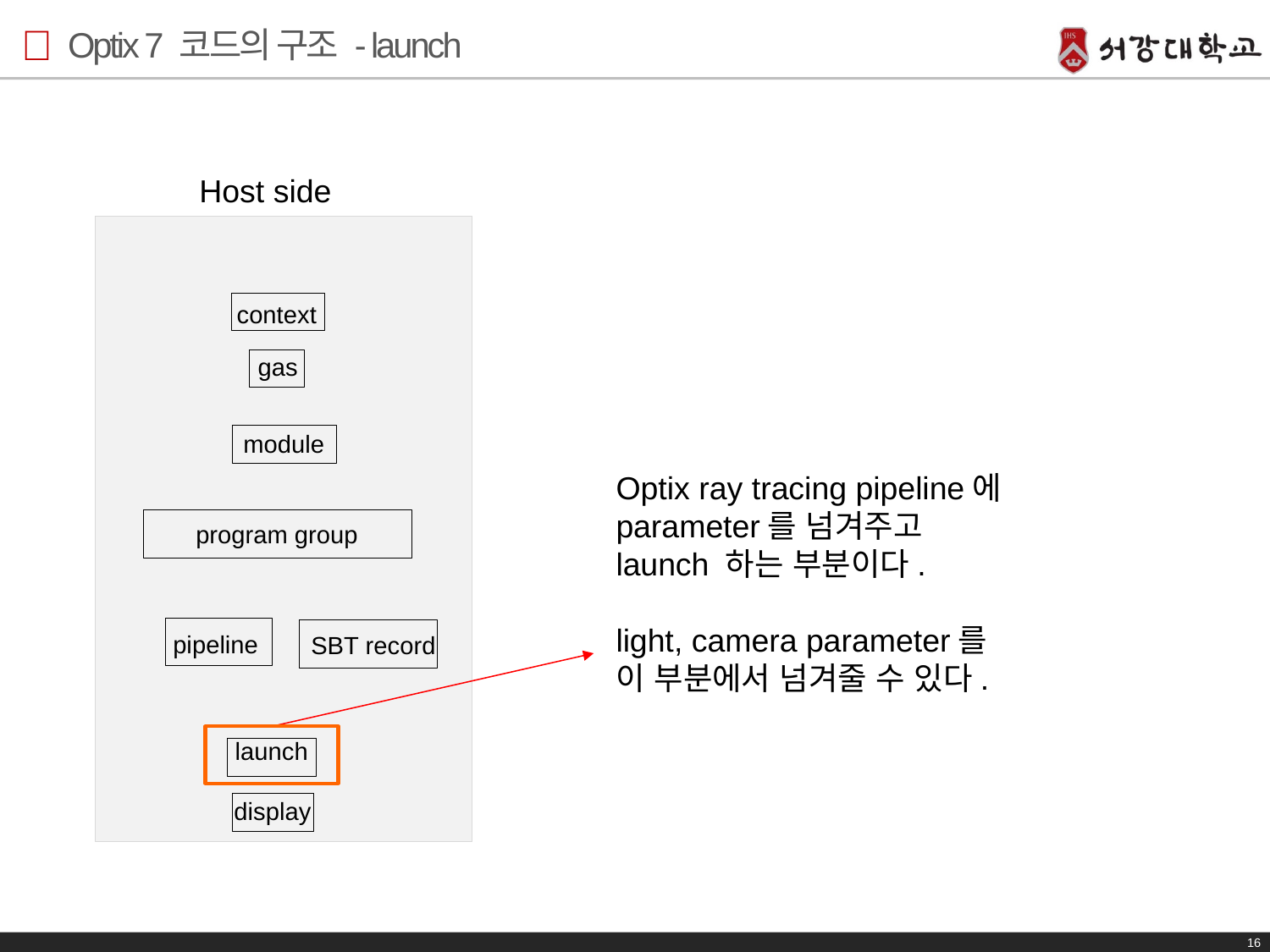

# Optix 7 코드의 구조 - launch
Host side

launch
display

context
gas

module

program group

pipeline
SBT record

Optix ray tracing pipeline에
parameter를 넘겨주고
launch 하는 부분이다.

light, camera parameter를
이 부분에서 넘겨줄 수 있다.

16